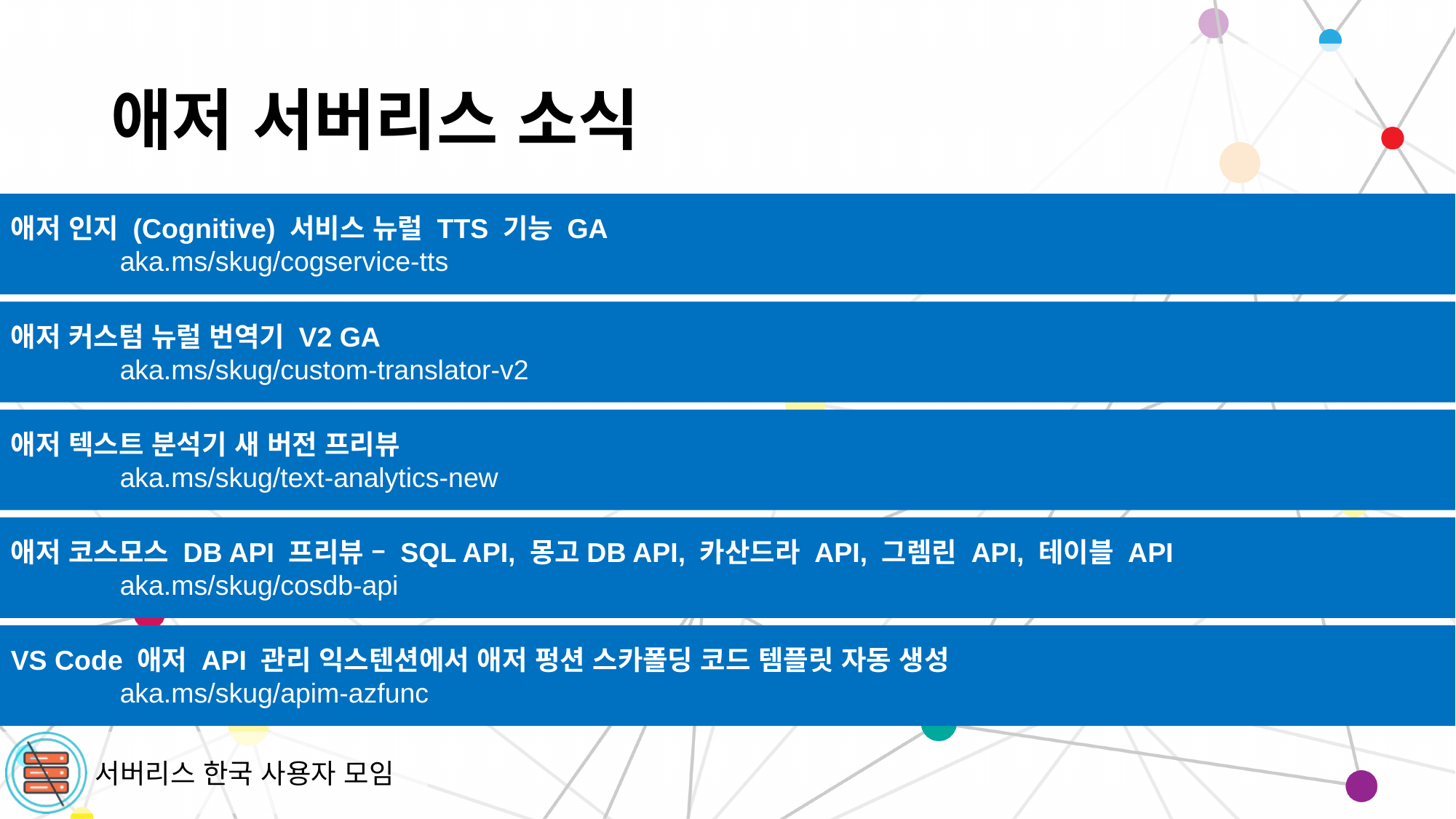

# 애저 서버리스 소식
애저 인지 (Cognitive) 서비스 뉴럴 TTS 기능 GA
	aka.ms/skug/cogservice-tts
애저 커스텀 뉴럴 번역기 V2 GA
	aka.ms/skug/custom-translator-v2
애저 텍스트 분석기 새 버전 프리뷰
	aka.ms/skug/text-analytics-new
애저 코스모스 DB API 프리뷰 – SQL API, 몽고DB API, 카산드라 API, 그렘린 API, 테이블 API
	aka.ms/skug/cosdb-api
VS Code 애저 API 관리 익스텐션에서 애저 펑션 스카폴딩 코드 템플릿 자동 생성
	aka.ms/skug/apim-azfunc